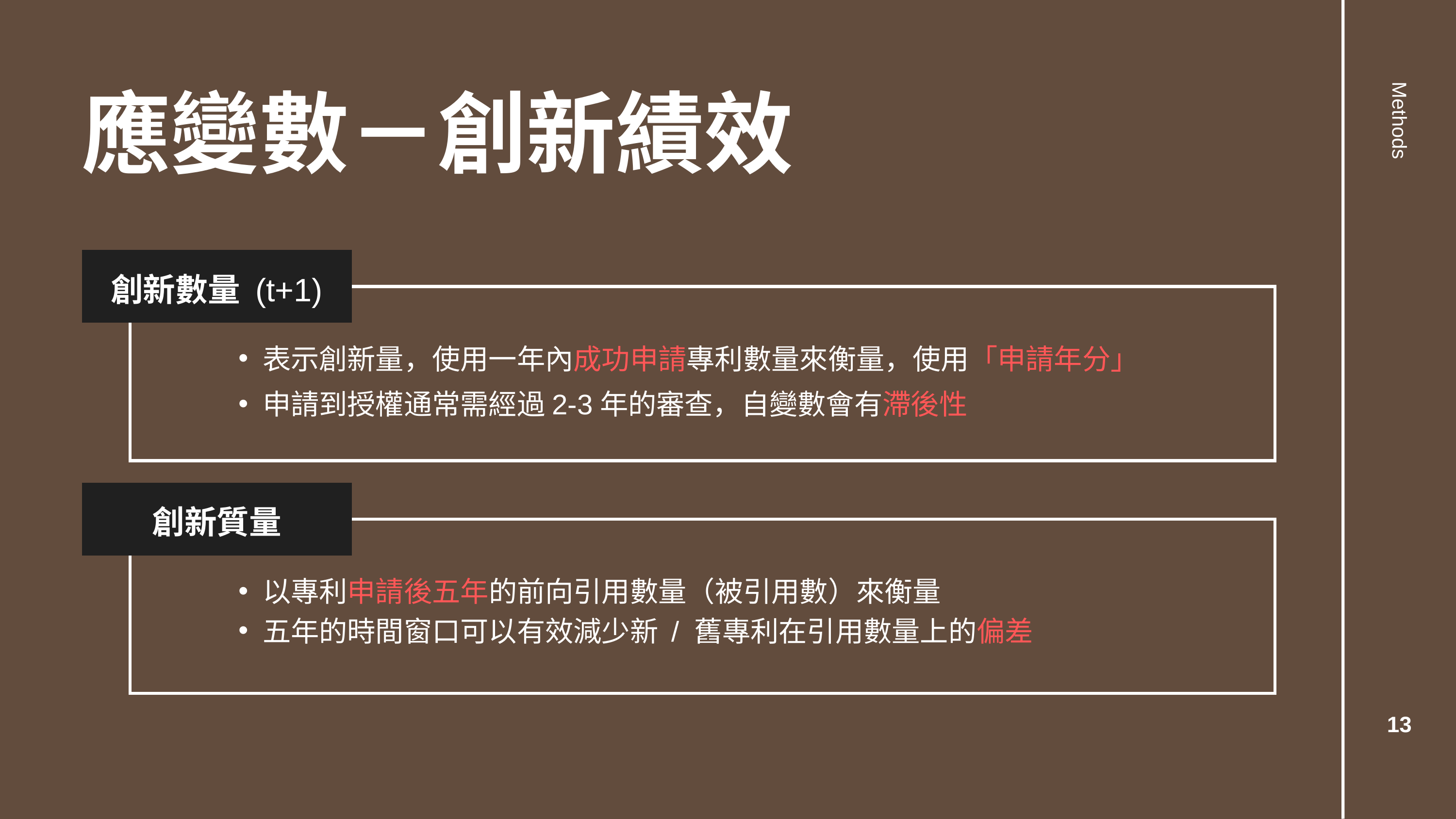

應變數－創新績效
Methods

創新數量 (t+1)

表示創新量，使用一年內成功申請專利數量來衡量，使用「申請年分」
申請到授權通常需經過2-3年的審查，自變數會有滯後性

創新質量

以專利申請後五年的前向引用數量（被引用數）來衡量
五年的時間窗口可以有效減少新 / 舊專利在引用數量上的偏差
13